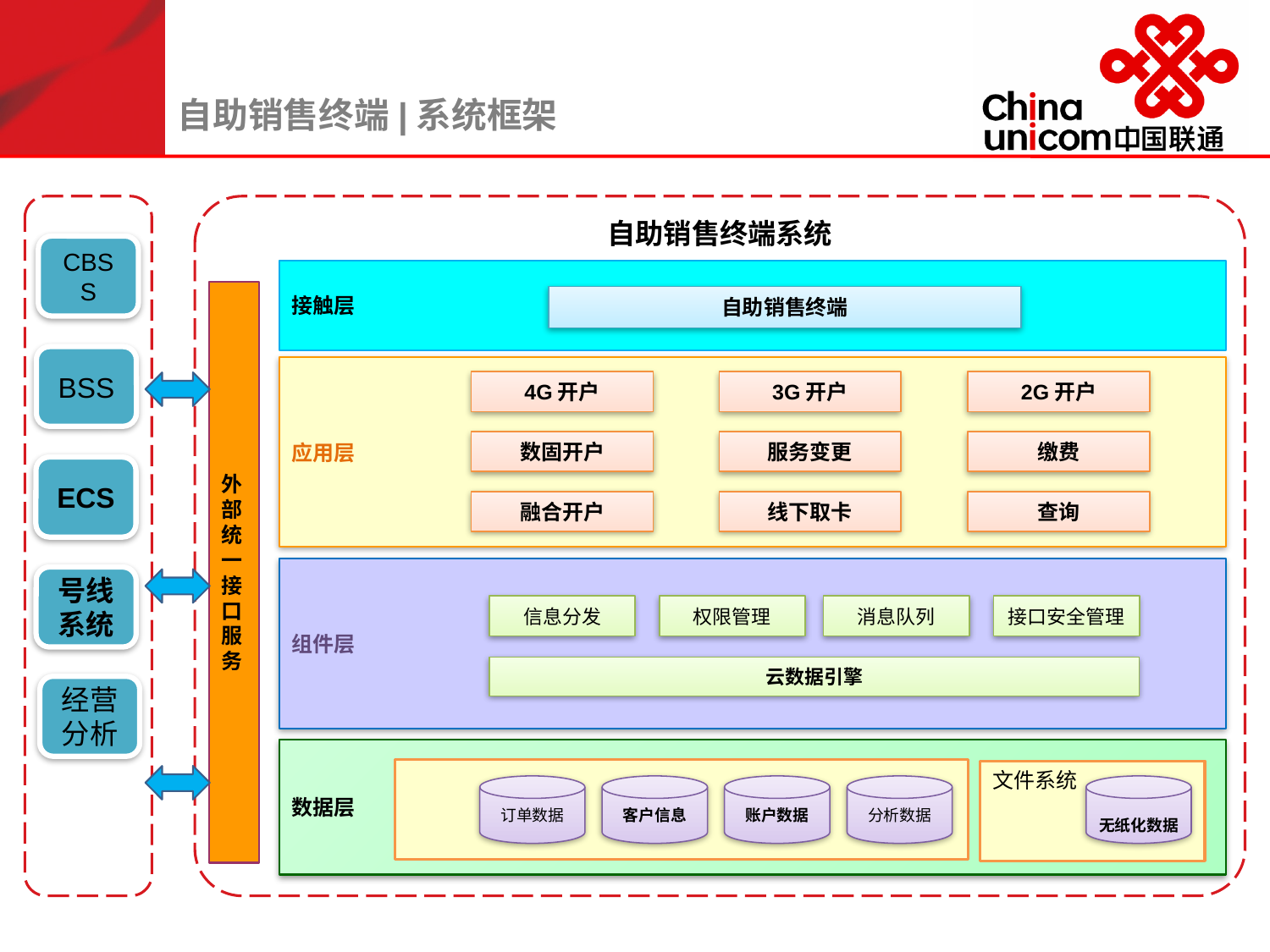

自助销售终端|系统框架

自助销售终端系统
CBSS
接触层
外部统一接口服务
自助销售终端
BSS
应用层
4G开户
3G开户
2G开户

数固开户
服务变更
缴费
ECS
融合开户
线下取卡
查询
组件层
号线系统

信息分发
权限管理
消息队列
接口安全管理
云数据引擎
经营分析
数据层

文件系统

订单数据
客户信息
账户数据
分析数据

无纸化数据